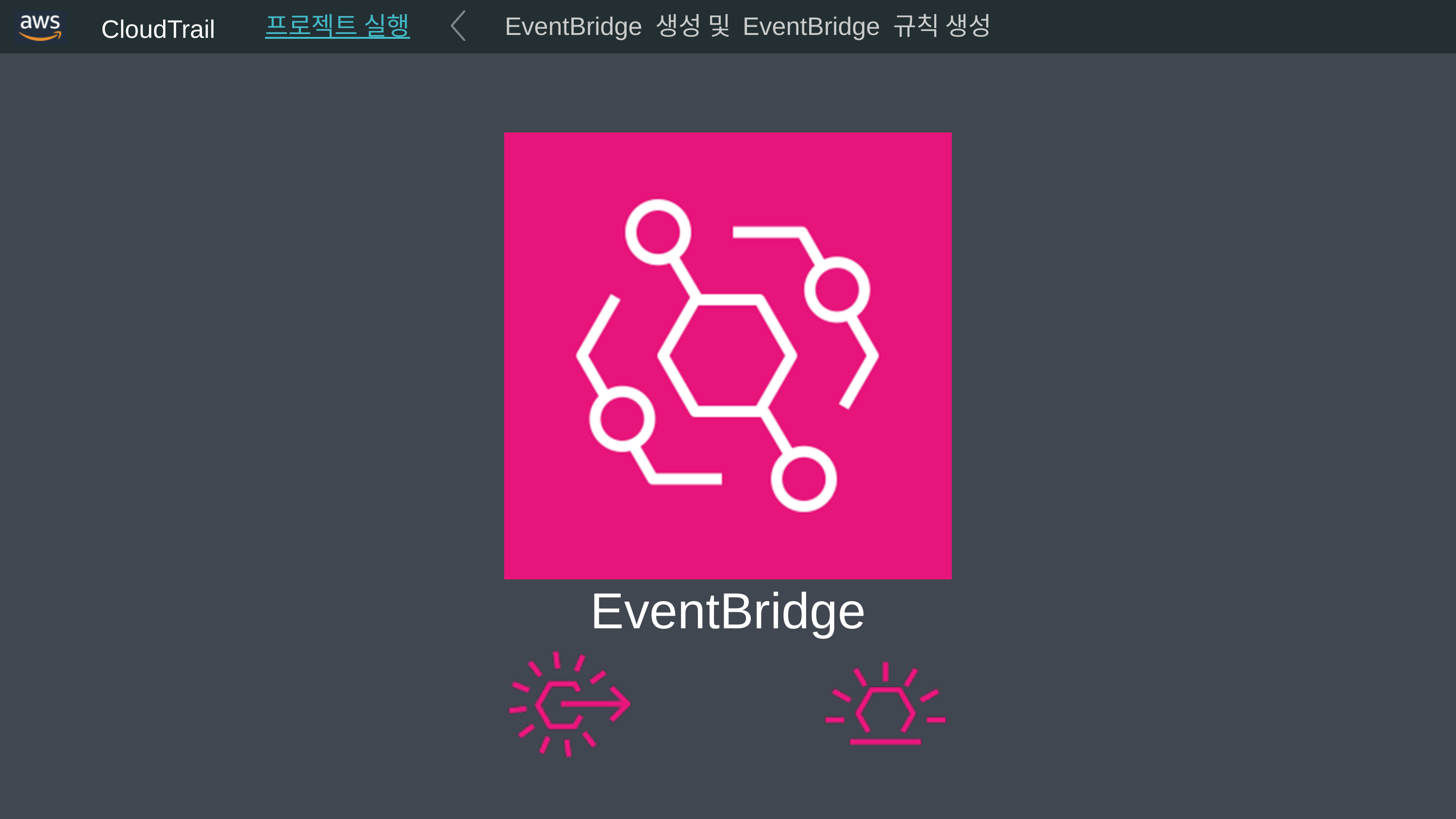

CloudTrail

프로젝트 실행
EventBridge 생성 및 EventBridge 규칙 생성

EventBridge